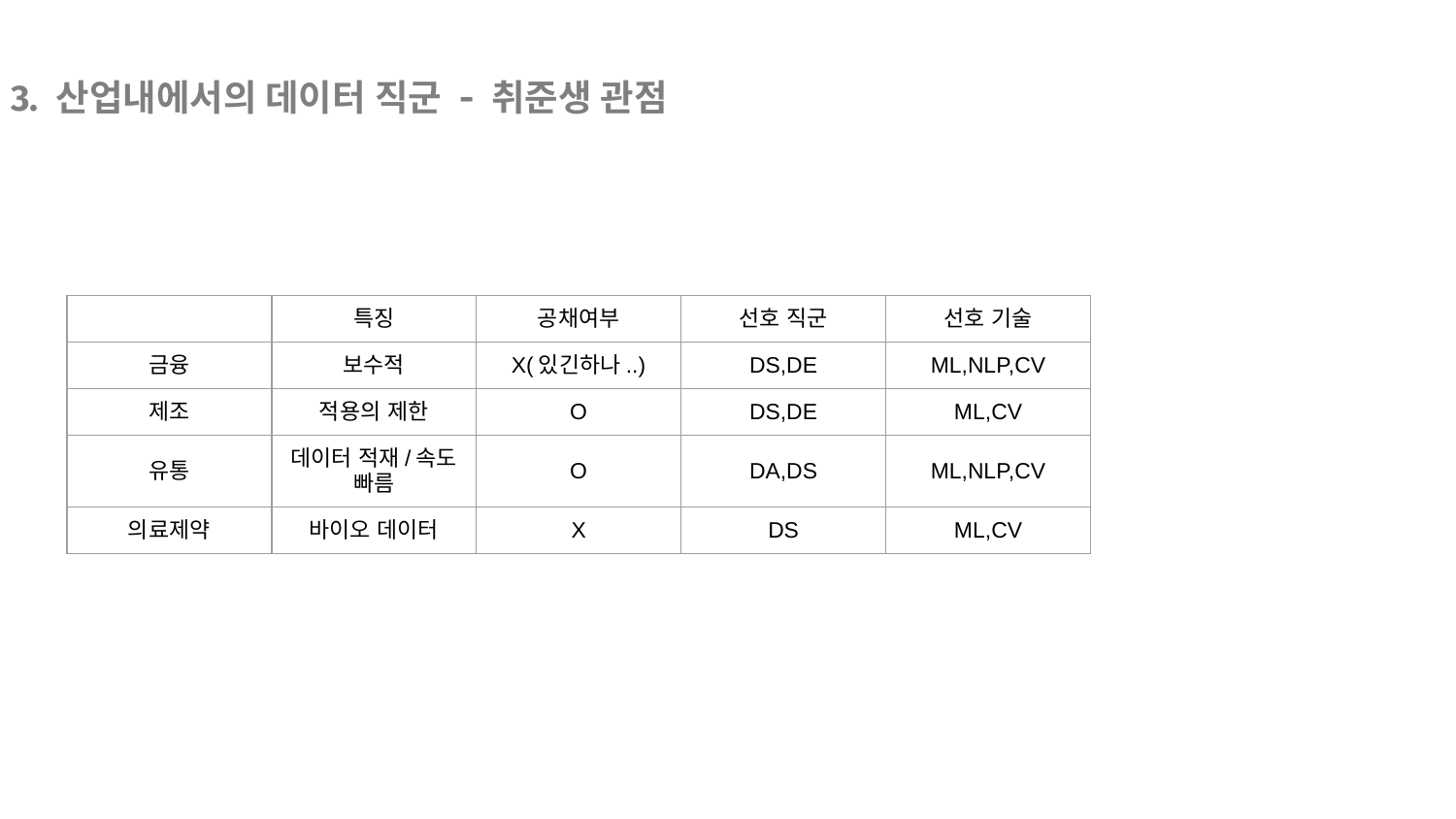

3. 산업내에서의 데이터 직군 - 취준생 관점
|  | 특징 | 공채여부 | 선호 직군 | 선호 기술 |
| --- | --- | --- | --- | --- |
| 금융 | 보수적 | X(있긴하나..) | DS,DE | ML,NLP,CV |
| 제조 | 적용의 제한 | O | DS,DE | ML,CV |
| 유통 | 데이터 적재/속도 빠름 | O | DA,DS | ML,NLP,CV |
| 의료제약 | 바이오 데이터 | X | DS | ML,CV |